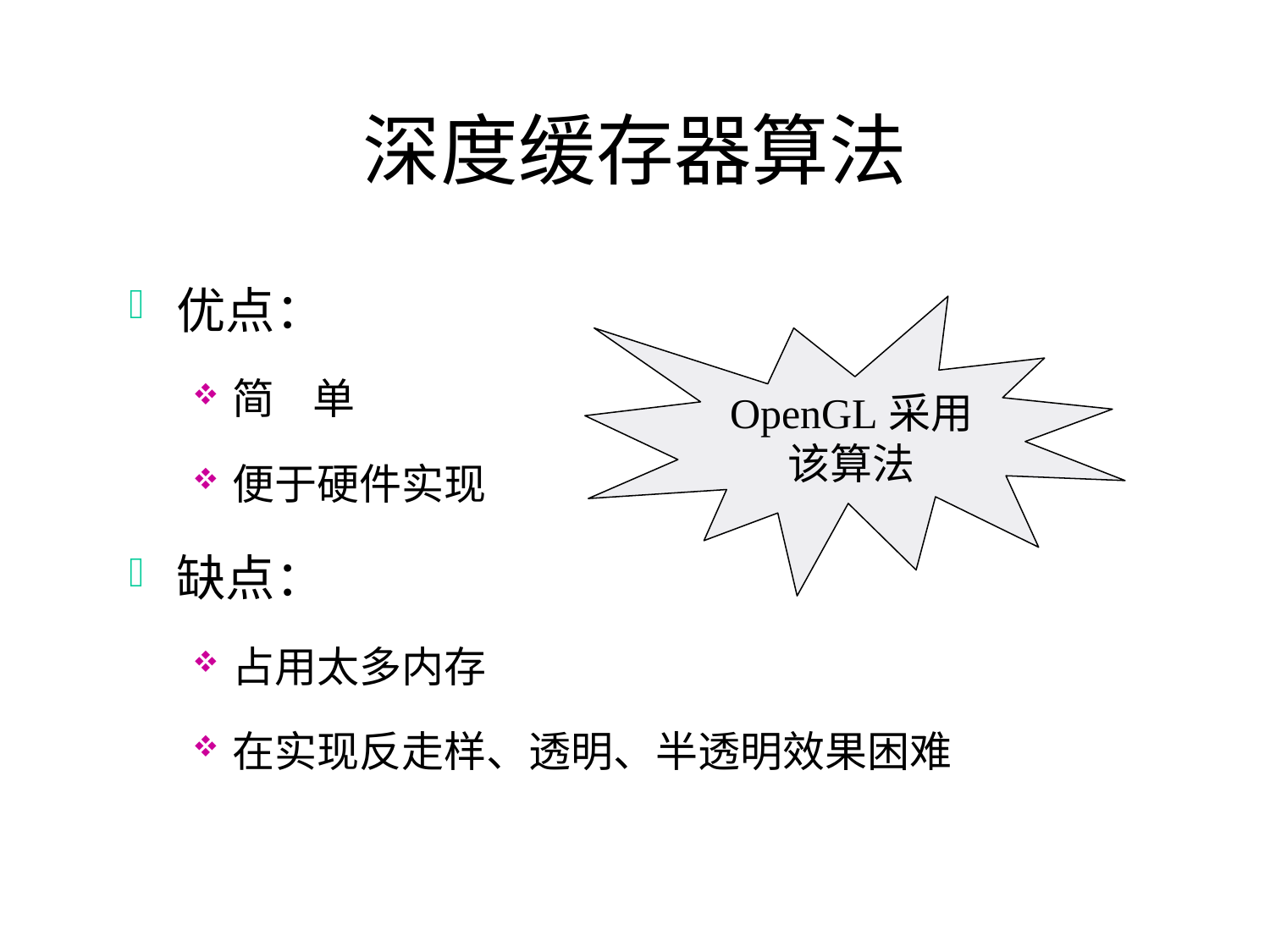

# 深度缓存器算法
优点：
简    单
便于硬件实现
缺点：
占用太多内存
在实现反走样、透明、半透明效果困难
OpenGL采用该算法